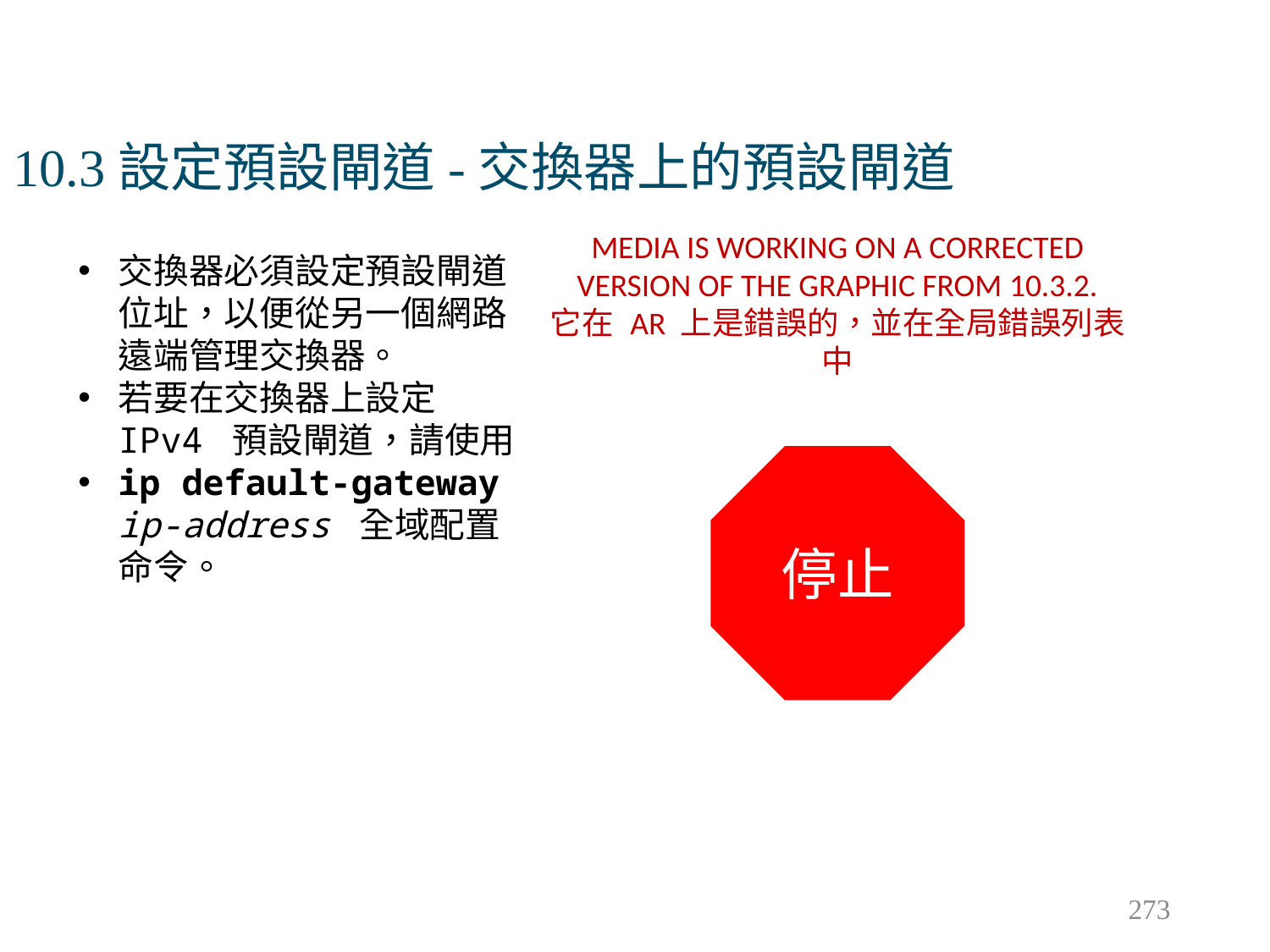

# 10.3設定預設閘道-交換器上的預設閘道
MEDIA IS WORKING ON A CORRECTED VERSION OF THE GRAPHIC FROM 10.3.2.
它在 AR 上是錯誤的，並在全局錯誤列表中
交換器必須設定預設閘道位址，以便從另一個網路遠端管理交換器。
若要在交換器上設定 IPv4 預設閘道，請使用
ip default-gateway ip-address 全域配置命令。
停止
273